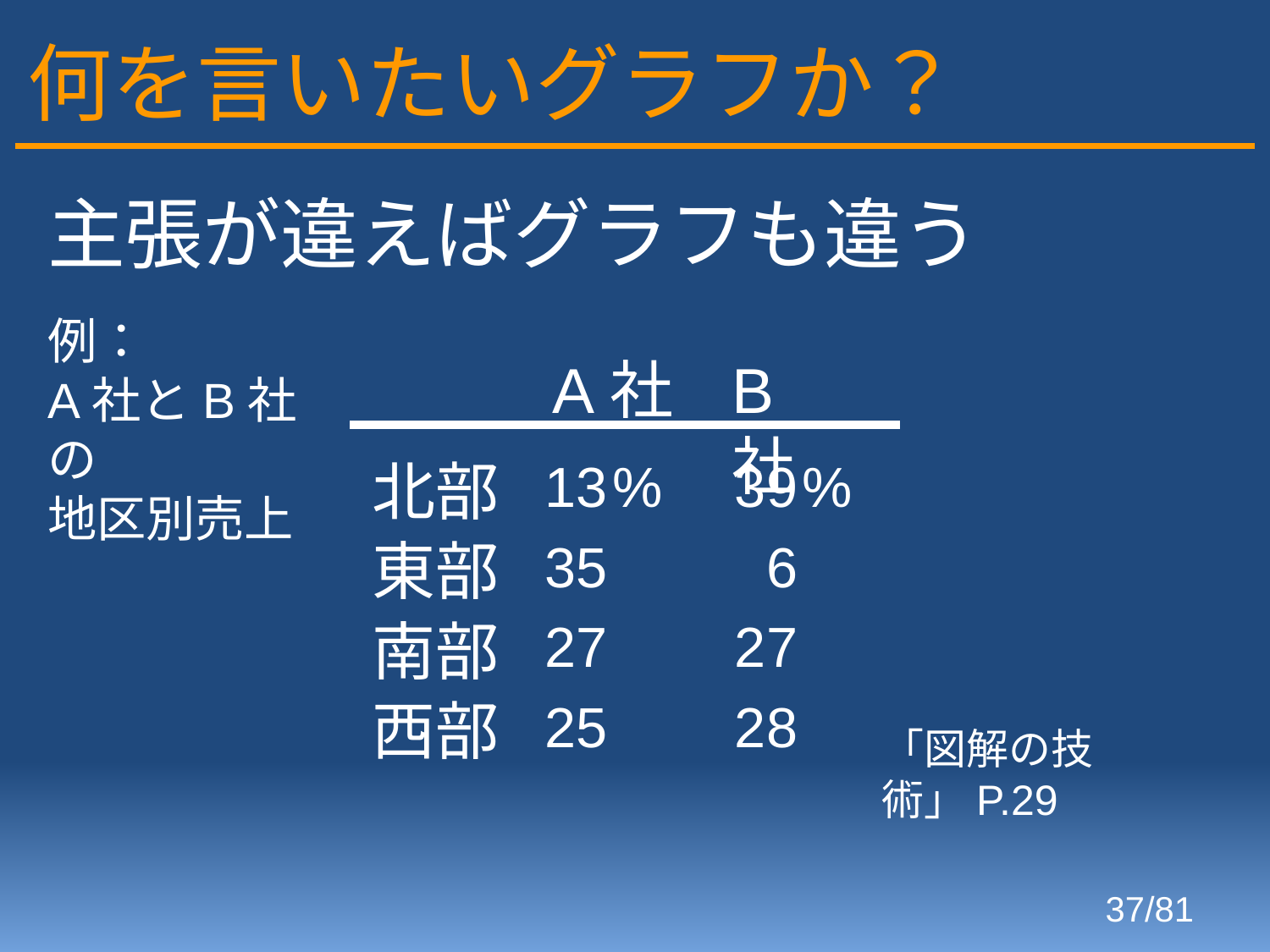

# 何を言いたいグラフか？
主張が違えばグラフも違う
例：
A社とB社の
地区別売上
A社
B社
北部
13
%
39
%
東部
35
6
南部
27
27
西部
25
28
「図解の技術」P.29
37/81